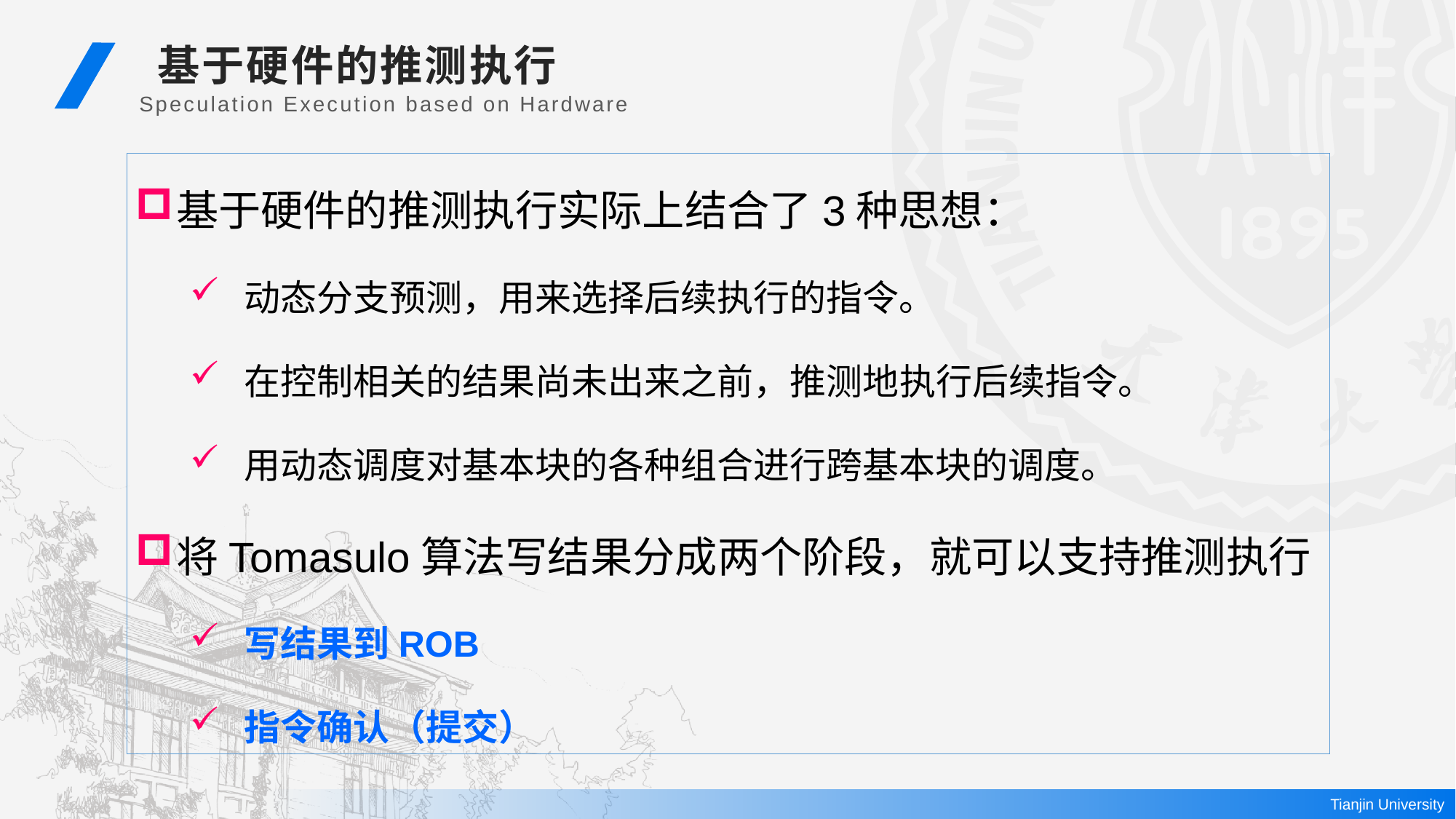

基于硬件的推测执行
Speculation Execution based on Hardware
基于硬件的推测执行实际上结合了3种思想：
动态分支预测，用来选择后续执行的指令。
在控制相关的结果尚未出来之前，推测地执行后续指令。
用动态调度对基本块的各种组合进行跨基本块的调度。
将Tomasulo算法写结果分成两个阶段，就可以支持推测执行
写结果到ROB
指令确认（提交）